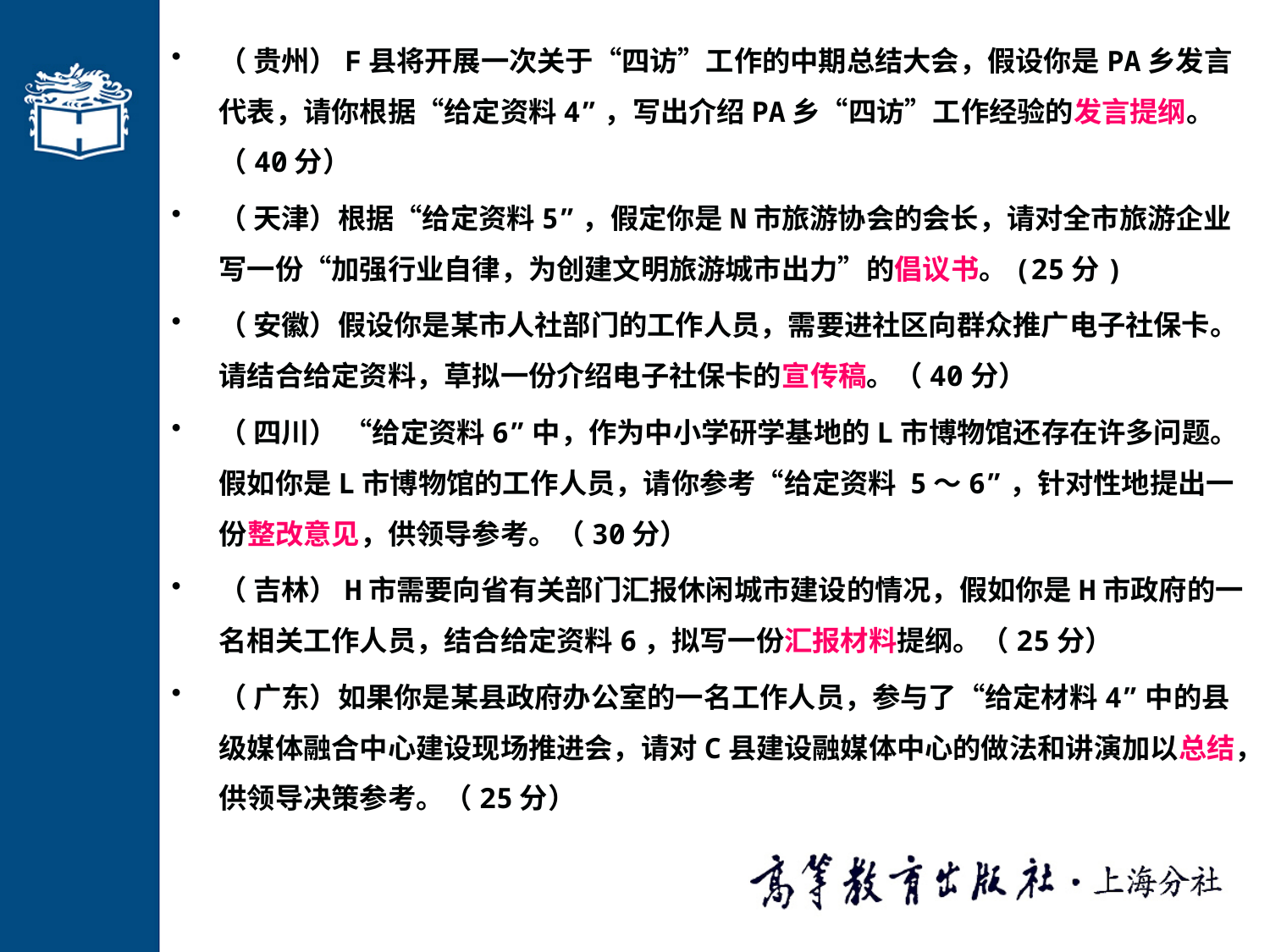

（ 贵州）F县将开展一次关于“四访”工作的中期总结大会，假设你是PA乡发言代表，请你根据“给定资料4”，写出介绍PA乡“四访”工作经验的发言提纲。（40分）
（ 天津）根据“给定资料5”，假定你是N市旅游协会的会长，请对全市旅游企业写一份“加强行业自律，为创建文明旅游城市出力”的倡议书。(25分)
（ 安徽）假设你是某市人社部门的工作人员，需要进社区向群众推广电子社保卡。请结合给定资料，草拟一份介绍电子社保卡的宣传稿。（40分）
（ 四川） “给定资料6”中，作为中小学研学基地的L市博物馆还存在许多问题。假如你是L市博物馆的工作人员，请你参考“给定资料 5～6”，针对性地提出一份整改意见，供领导参考。（30分）
（ 吉林）H市需要向省有关部门汇报休闲城市建设的情况，假如你是H市政府的一名相关工作人员，结合给定资料6，拟写一份汇报材料提纲。（25分）
（ 广东）如果你是某县政府办公室的一名工作人员，参与了“给定材料4”中的县级媒体融合中心建设现场推进会，请对C县建设融媒体中心的做法和讲演加以总结，供领导决策参考。（25分）